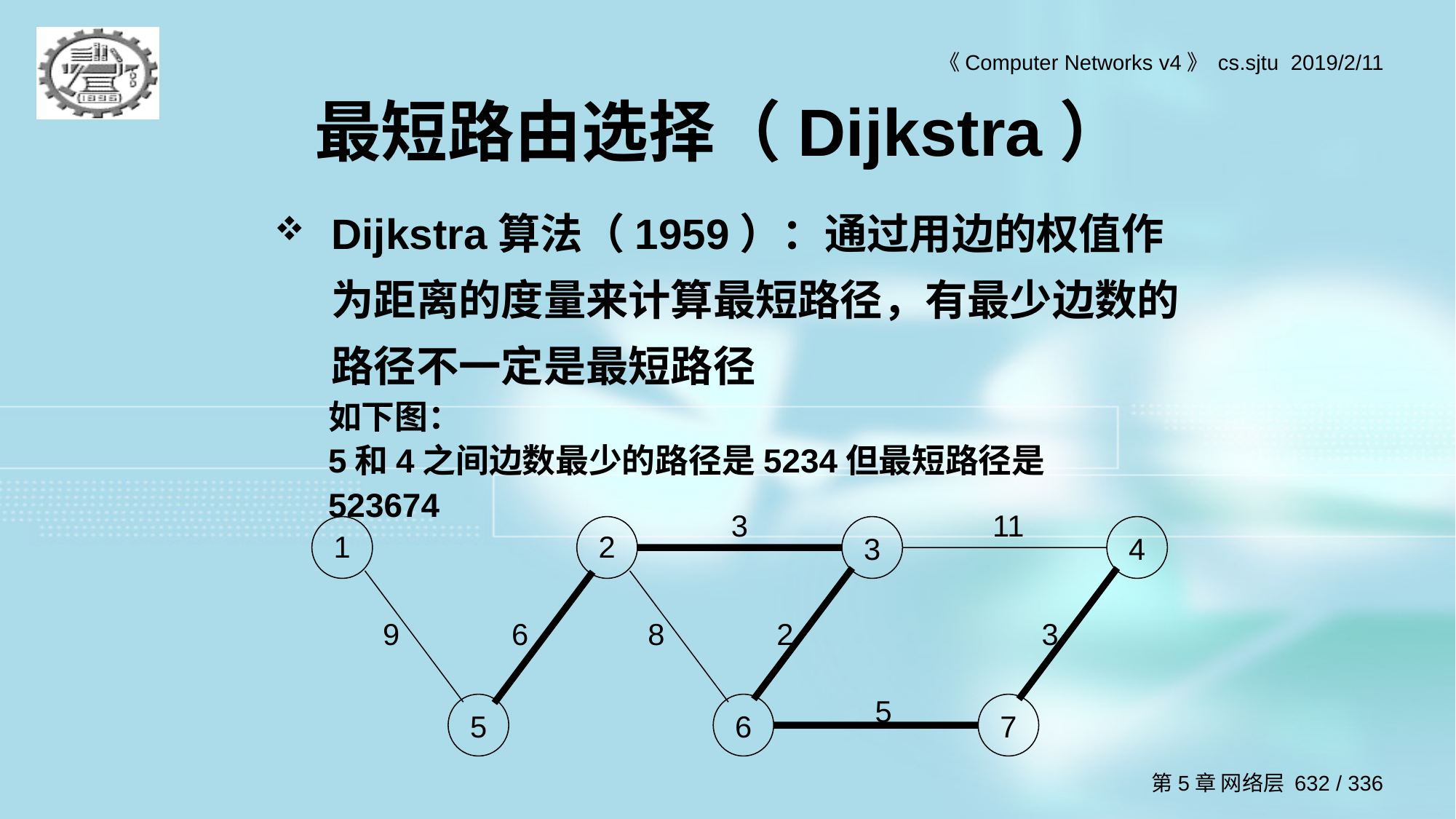

# 最短路由选择（Dijkstra）
Dijkstra算法（1959）：通过用边的权值作为距离的度量来计算最短路径，有最少边数的路径不一定是最短路径
如下图：
5和4之间边数最少的路径是5234但最短路径是523674
3
11

1
2
3
4

9
6
8
2
3
5

5
6
7